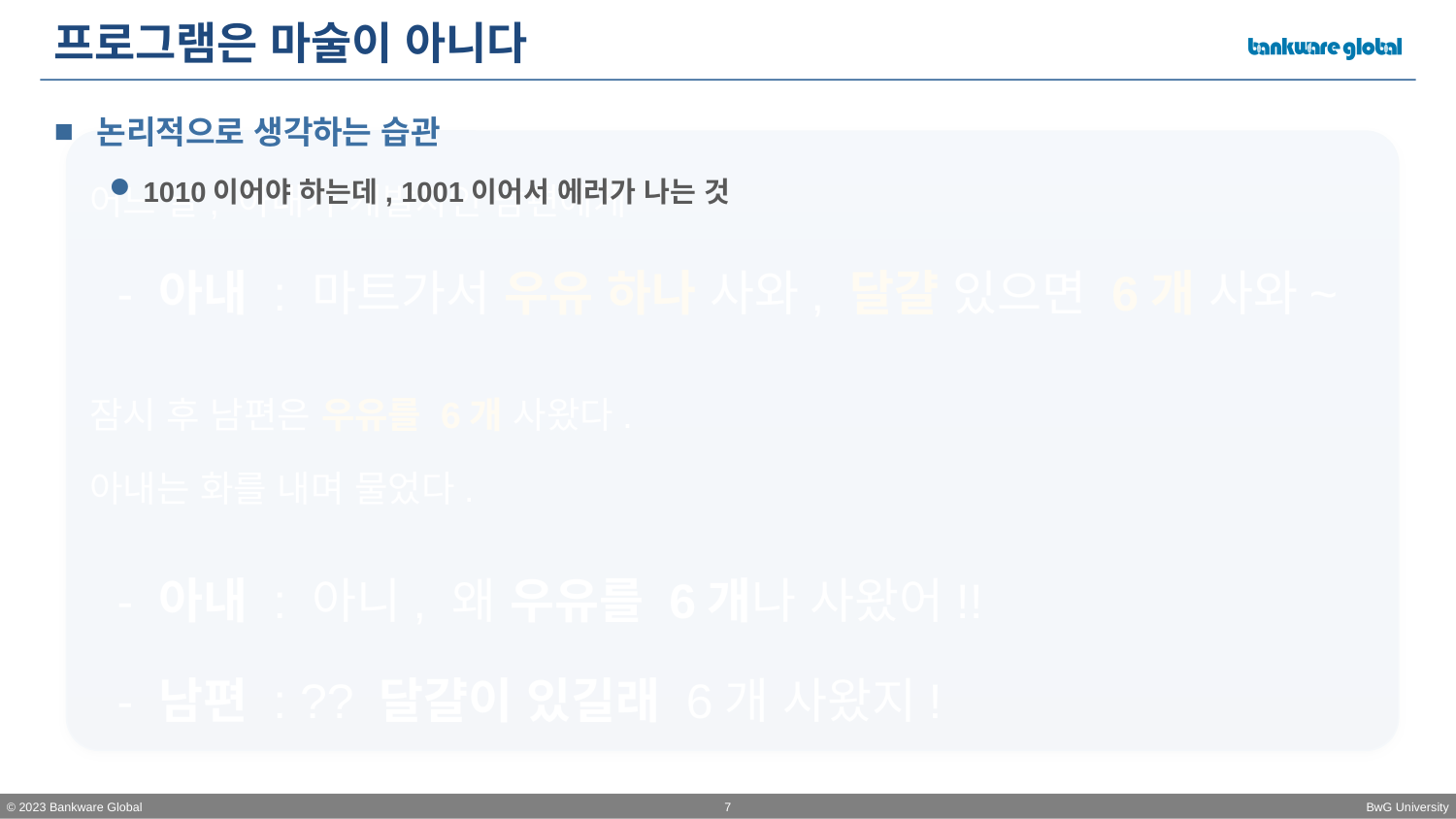

# 프로그램은 마술이 아니다
논리적으로 생각하는 습관
1010이어야 하는데, 1001이어서 에러가 나는 것

어느 날, 아내가 개발자인 남편에게
  - 아내 : 마트가서 우유 하나 사와, 달걀 있으면 6개 사와~
잠시 후 남편은 우유를 6개 사왔다.
아내는 화를 내며 물었다.
  - 아내 : 아니, 왜 우유를 6개나 사왔어!!
  - 남편 : ?? 달걀이 있길래 6개 사왔지!
7